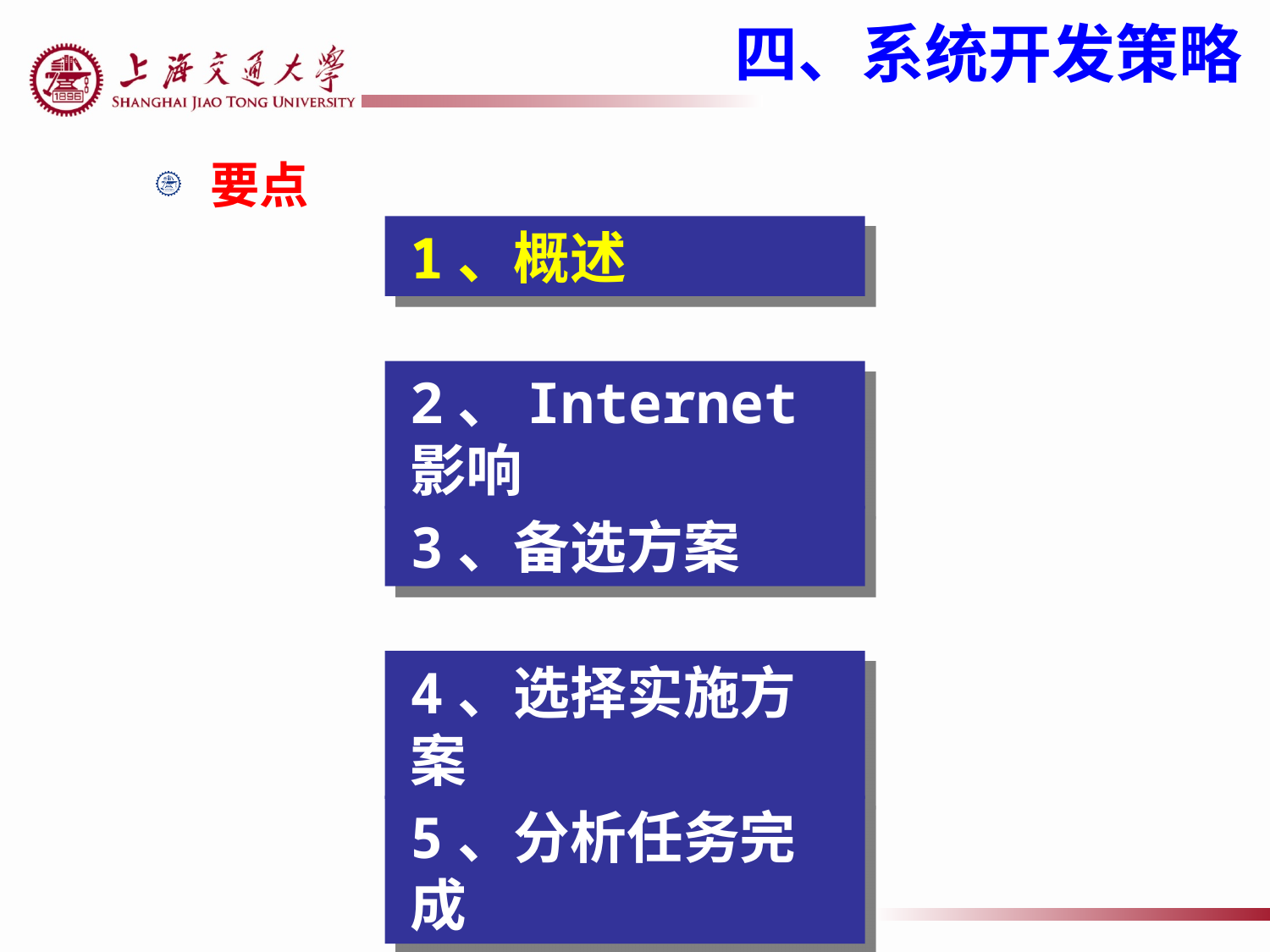

四、系统开发策略
要点
1、概述

2、Internet影响
3、备选方案
4、选择实施方案
5、分析任务完成